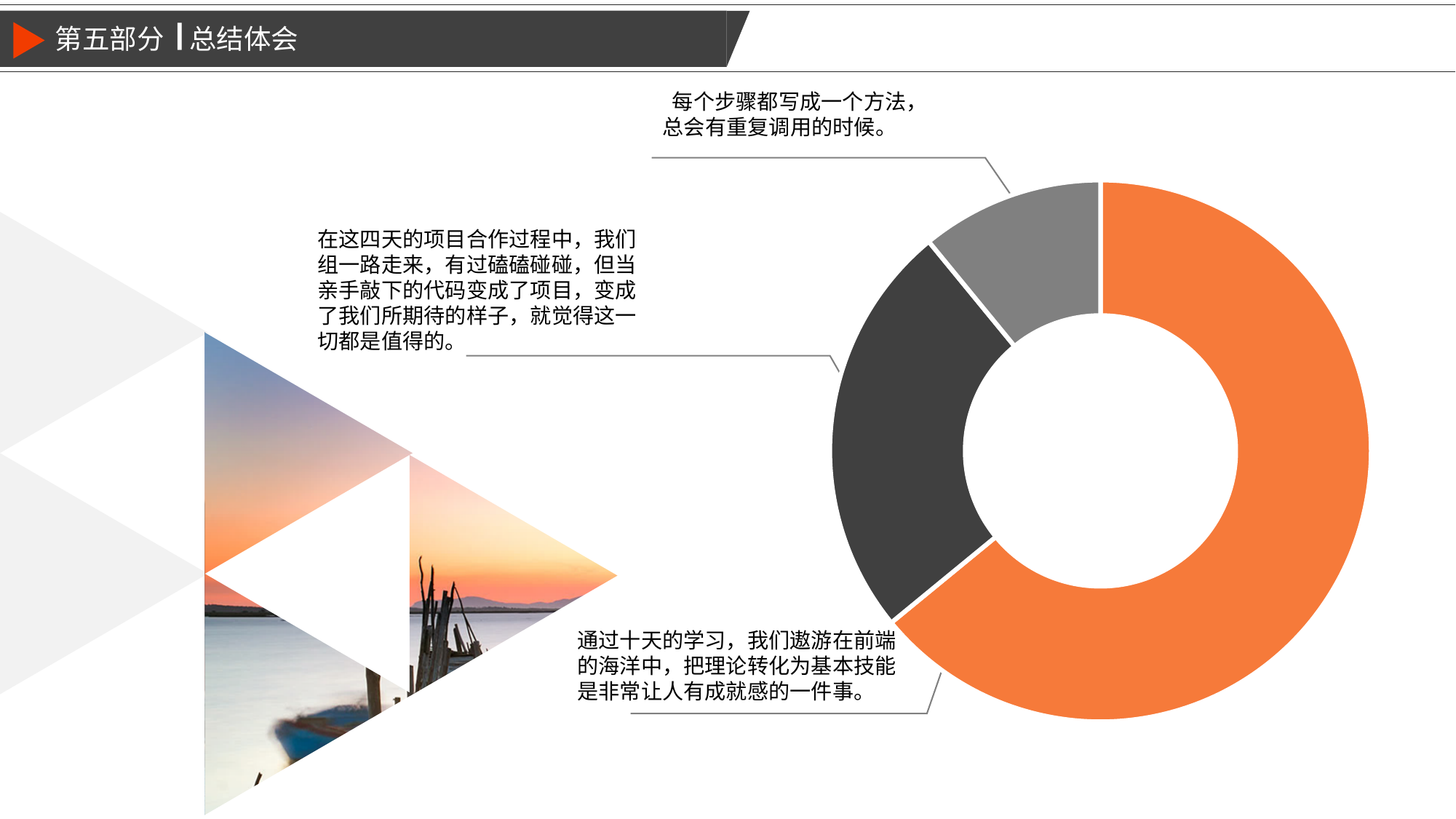

第五部分 |总结体会

 每个步骤都写成一个方法，总会有重复调用的时候。

### Chart

| Category | 销售额 |
|---|---|
| 第一季度 | 8.200000000000001 |
| 第二季度 | 3.2 |
| 第三季度 | 1.4 |
在这四天的项目合作过程中，我们组一路走来，有过磕磕碰碰，但当亲手敲下的代码变成了项目，变成了我们所期待的样子，就觉得这一切都是值得的。

通过十天的学习，我们遨游在前端的海洋中，把理论转化为基本技能是非常让人有成就感的一件事。